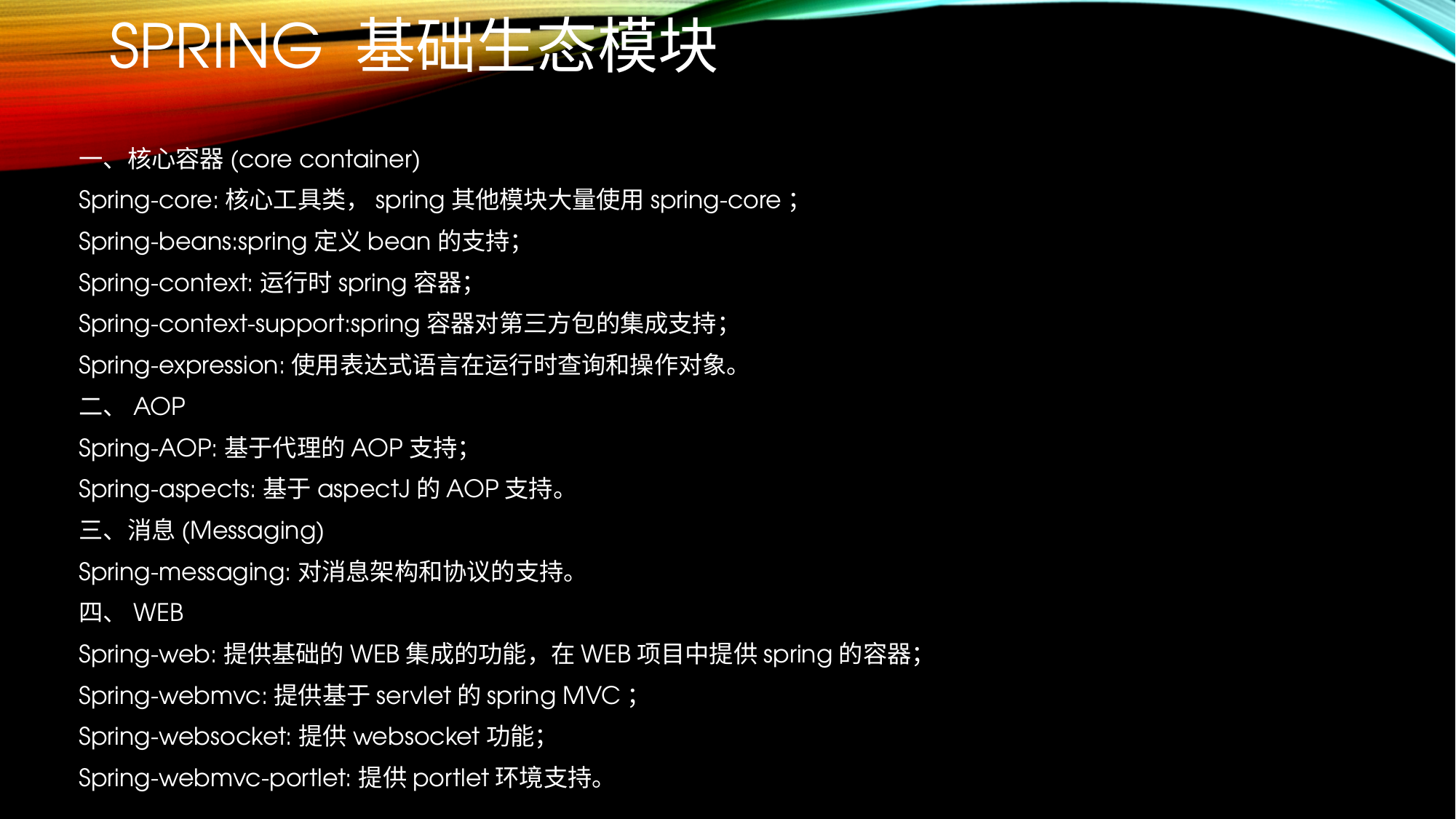

# Spring 基础生态模块

一、核心容器(core container)
Spring-core:核心工具类，spring其他模块大量使用spring-core；
Spring-beans:spring定义bean的支持；
Spring-context:运行时spring容器；
Spring-context-support:spring容器对第三方包的集成支持；
Spring-expression:使用表达式语言在运行时查询和操作对象。
二、AOP
Spring-AOP:基于代理的AOP支持；
Spring-aspects:基于aspectJ的AOP支持。
三、消息(Messaging)
Spring-messaging:对消息架构和协议的支持。
四、WEB
Spring-web:提供基础的WEB集成的功能，在WEB项目中提供spring的容器；
Spring-webmvc:提供基于servlet的spring MVC；
Spring-websocket:提供websocket功能；
Spring-webmvc-portlet:提供portlet环境支持。